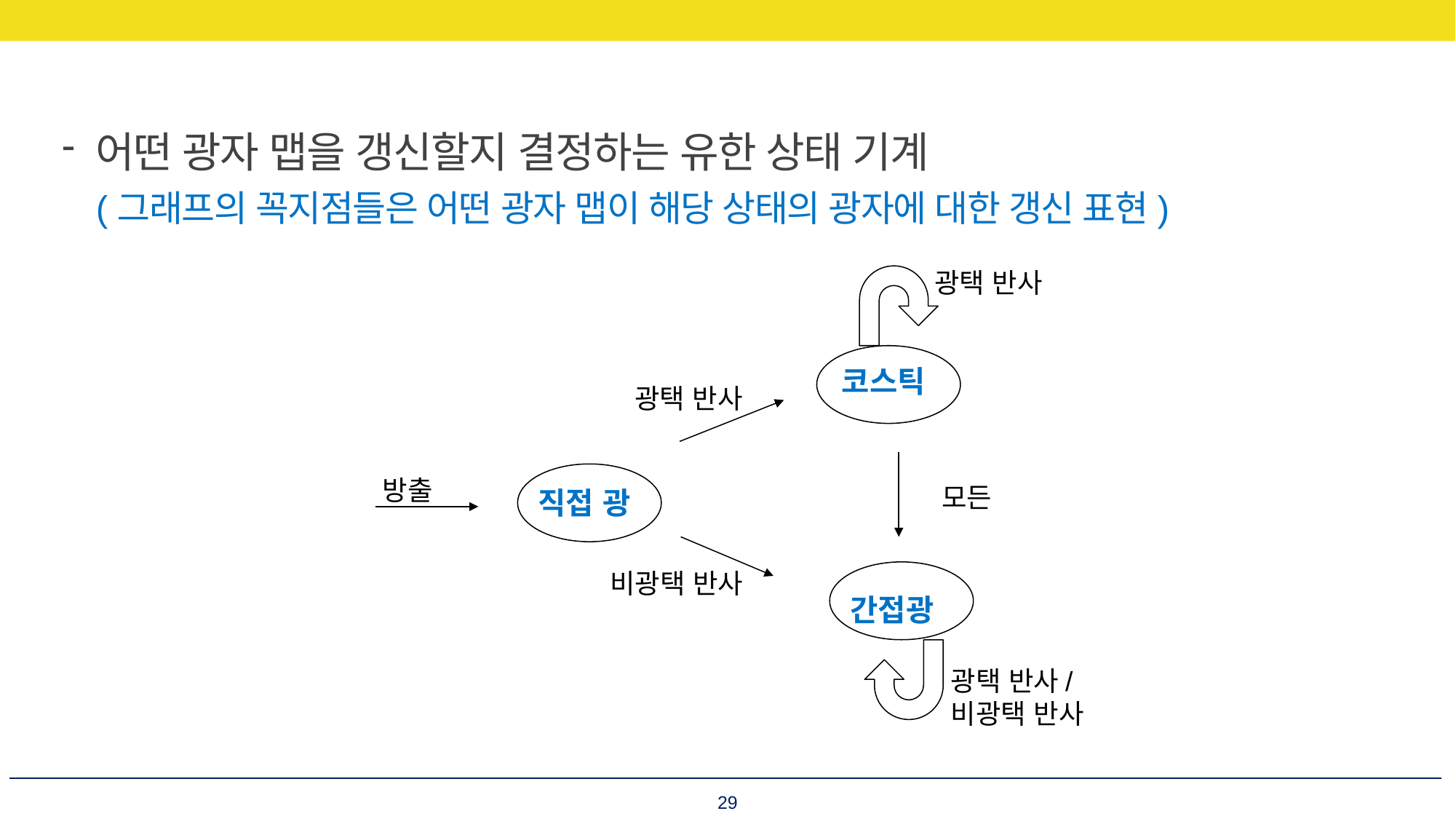

어떤 광자 맵을 갱신할지 결정하는 유한 상태 기계
(그래프의 꼭지점들은 어떤 광자 맵이 해당 상태의 광자에 대한 갱신 표현)

코스틱

직접 광

간접광
광택 반사
방출
모든
비광택 반사

광택 반사
광택 반사/
비광택 반사
29